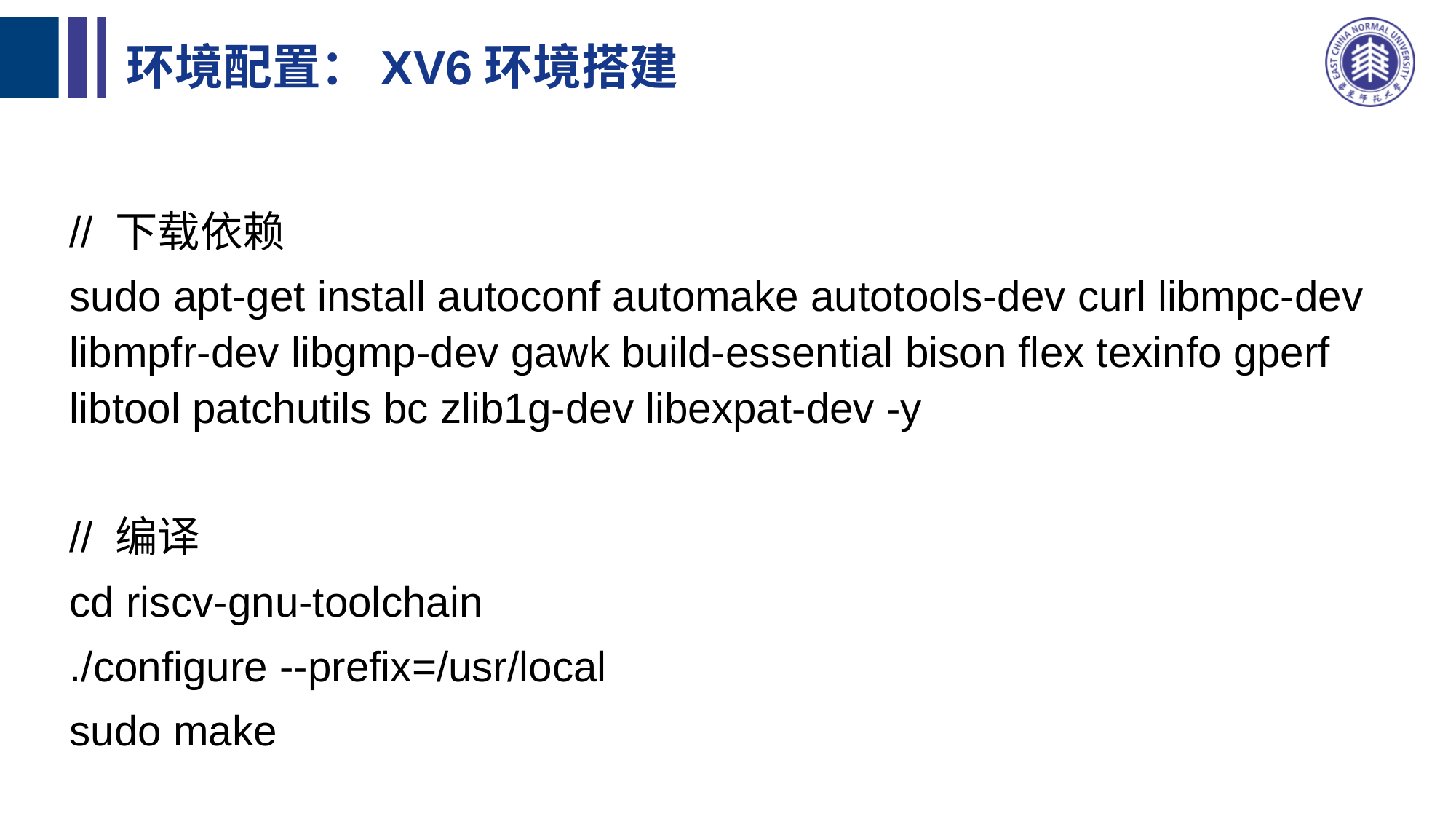

# 环境配置：XV6环境搭建

// 下载依赖
sudo apt-get install autoconf automake autotools-dev curl libmpc-dev libmpfr-dev libgmp-dev gawk build-essential bison flex texinfo gperf libtool patchutils bc zlib1g-dev libexpat-dev -y

// 编译
cd riscv-gnu-toolchain
./configure --prefix=/usr/local
sudo make